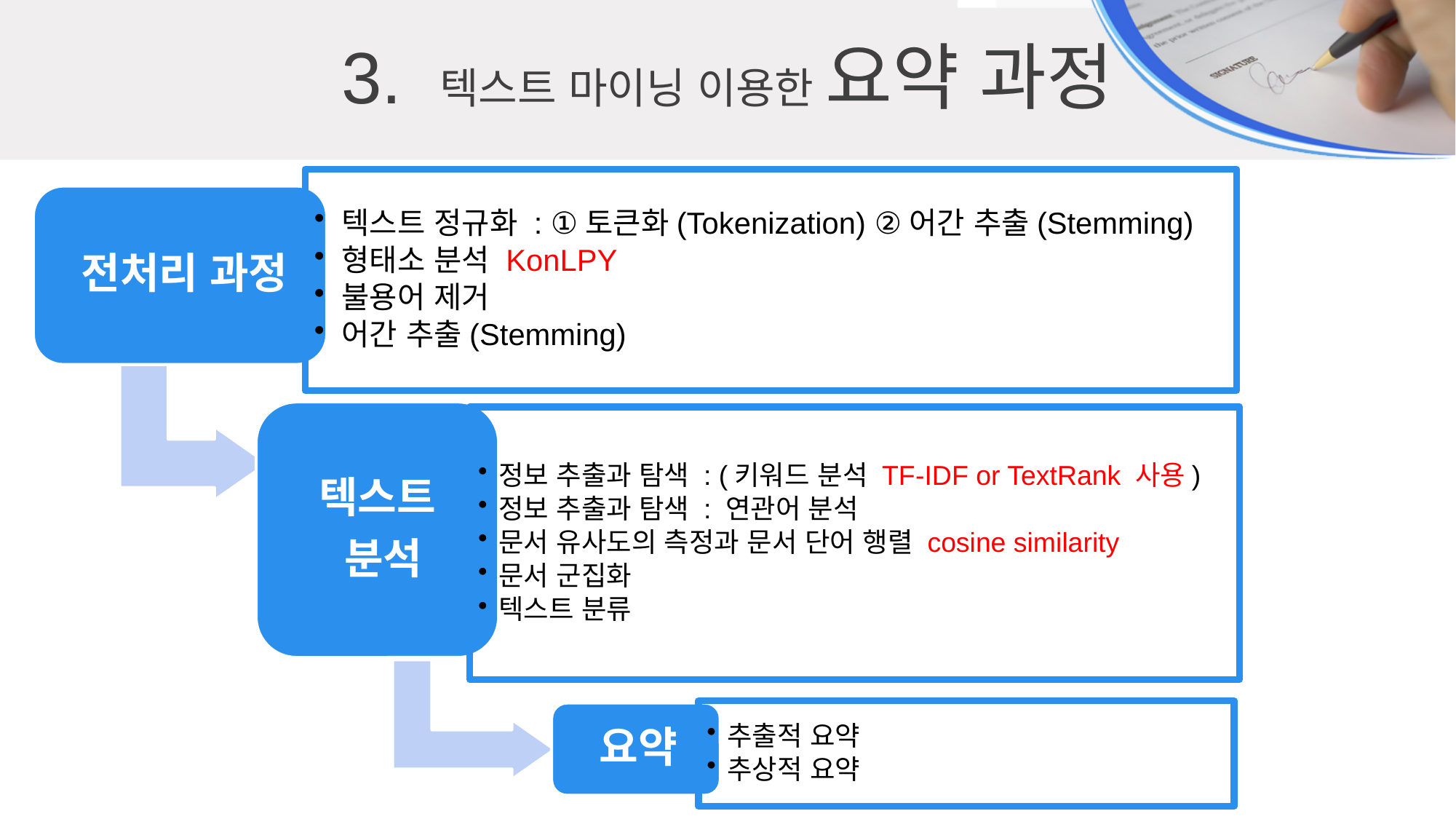

3. 텍스트 마이닝 이용한 요약 과정
전처리 과정
텍스트 정규화 : ①토큰화(Tokenization) ②어간 추출(Stemming)
형태소 분석 KonLPY
불용어 제거
어간 추출(Stemming)
텍스트
분석
정보 추출과 탐색 : (키워드 분석 TF-IDF or TextRank 사용)
정보 추출과 탐색 : 연관어 분석
문서 유사도의 측정과 문서 단어 행렬 cosine similarity
문서 군집화
텍스트 분류
요약
추출적 요약
추상적 요약